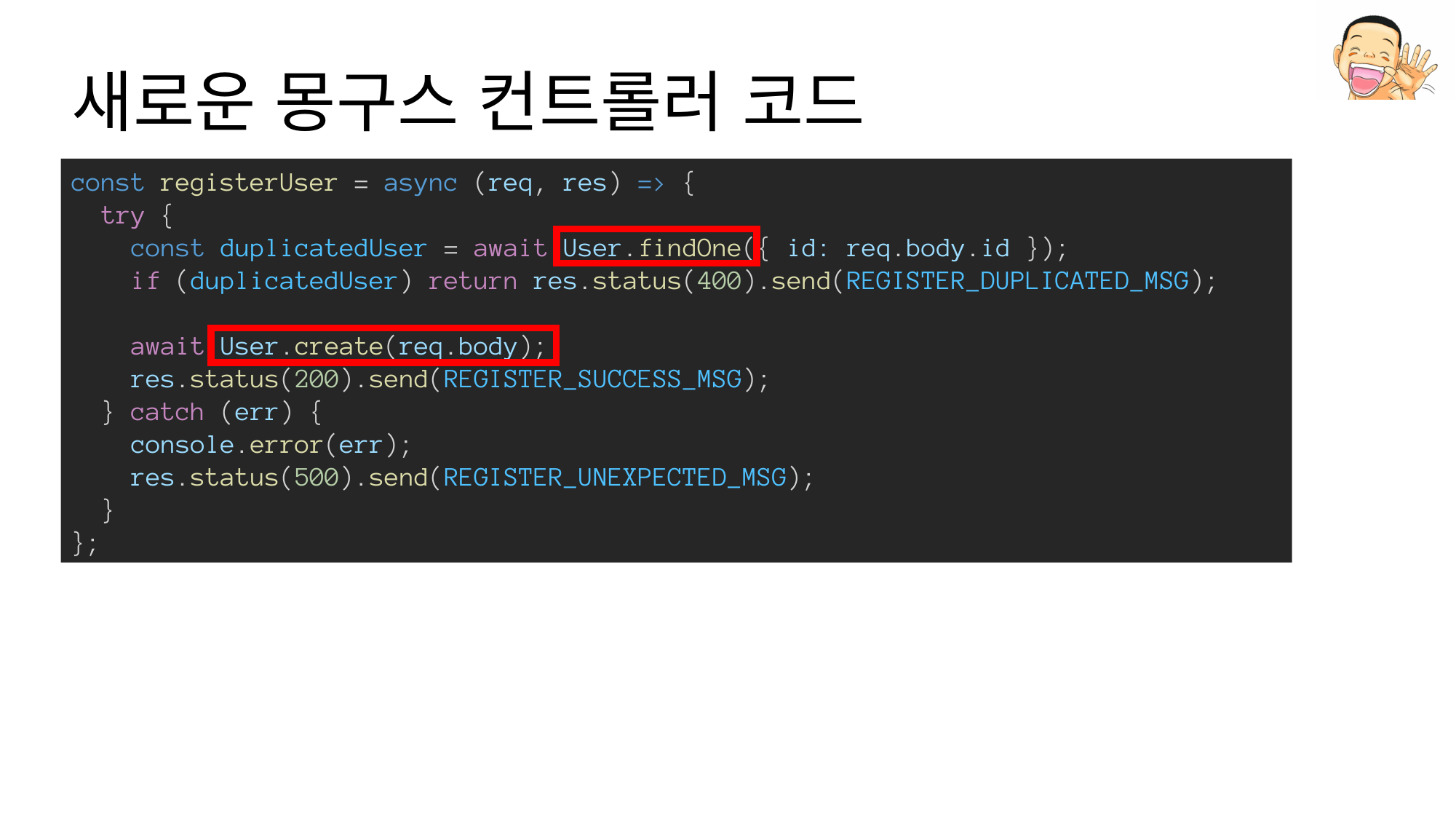

# 새로운 몽구스 컨트롤러 코드
const registerUser = async (req, res) => {
  try {
    const duplicatedUser = await User.findOne({ id: req.body.id });
    if (duplicatedUser) return res.status(400).send(REGISTER_DUPLICATED_MSG);
    await User.create(req.body);
    res.status(200).send(REGISTER_SUCCESS_MSG);
  } catch (err) {
    console.error(err);
    res.status(500).send(REGISTER_UNEXPECTED_MSG);
  }
};